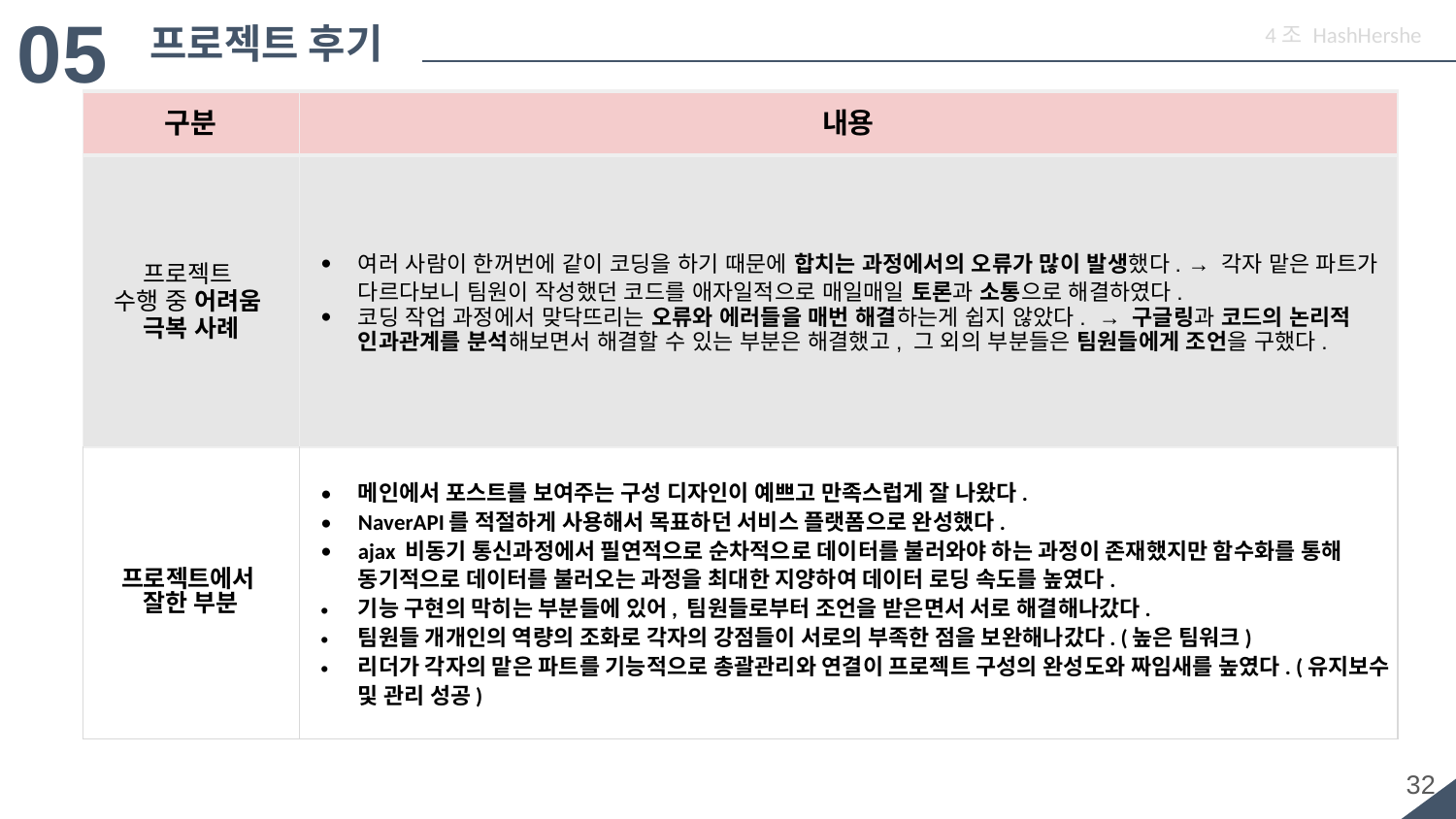

05
프로젝트 후기
4조 HashHershe
| 구분 | 내용 |
| --- | --- |
| 프로젝트 수행 중 어려움 극복 사례 | 여러 사람이 한꺼번에 같이 코딩을 하기 때문에 합치는 과정에서의 오류가 많이 발생했다. → 각자 맡은 파트가 다르다보니 팀원이 작성했던 코드를 애자일적으로 매일매일 토론과 소통으로 해결하였다. 코딩 작업 과정에서 맞닥뜨리는 오류와 에러들을 매번 해결하는게 쉽지 않았다. → 구글링과 코드의 논리적 인과관계를 분석해보면서 해결할 수 있는 부분은 해결했고, 그 외의 부분들은 팀원들에게 조언을 구했다. |
| 프로젝트에서 잘한 부분 | 메인에서 포스트를 보여주는 구성 디자인이 예쁘고 만족스럽게 잘 나왔다. NaverAPI를 적절하게 사용해서 목표하던 서비스 플랫폼으로 완성했다. ajax 비동기 통신과정에서 필연적으로 순차적으로 데이터를 불러와야 하는 과정이 존재했지만 함수화를 통해 동기적으로 데이터를 불러오는 과정을 최대한 지양하여 데이터 로딩 속도를 높였다. 기능 구현의 막히는 부분들에 있어, 팀원들로부터 조언을 받은면서 서로 해결해나갔다. 팀원들 개개인의 역량의 조화로 각자의 강점들이 서로의 부족한 점을 보완해나갔다. (높은 팀워크) 리더가 각자의 맡은 파트를 기능적으로 총괄관리와 연결이 프로젝트 구성의 완성도와 짜임새를 높였다. (유지보수 및 관리 성공) |
32